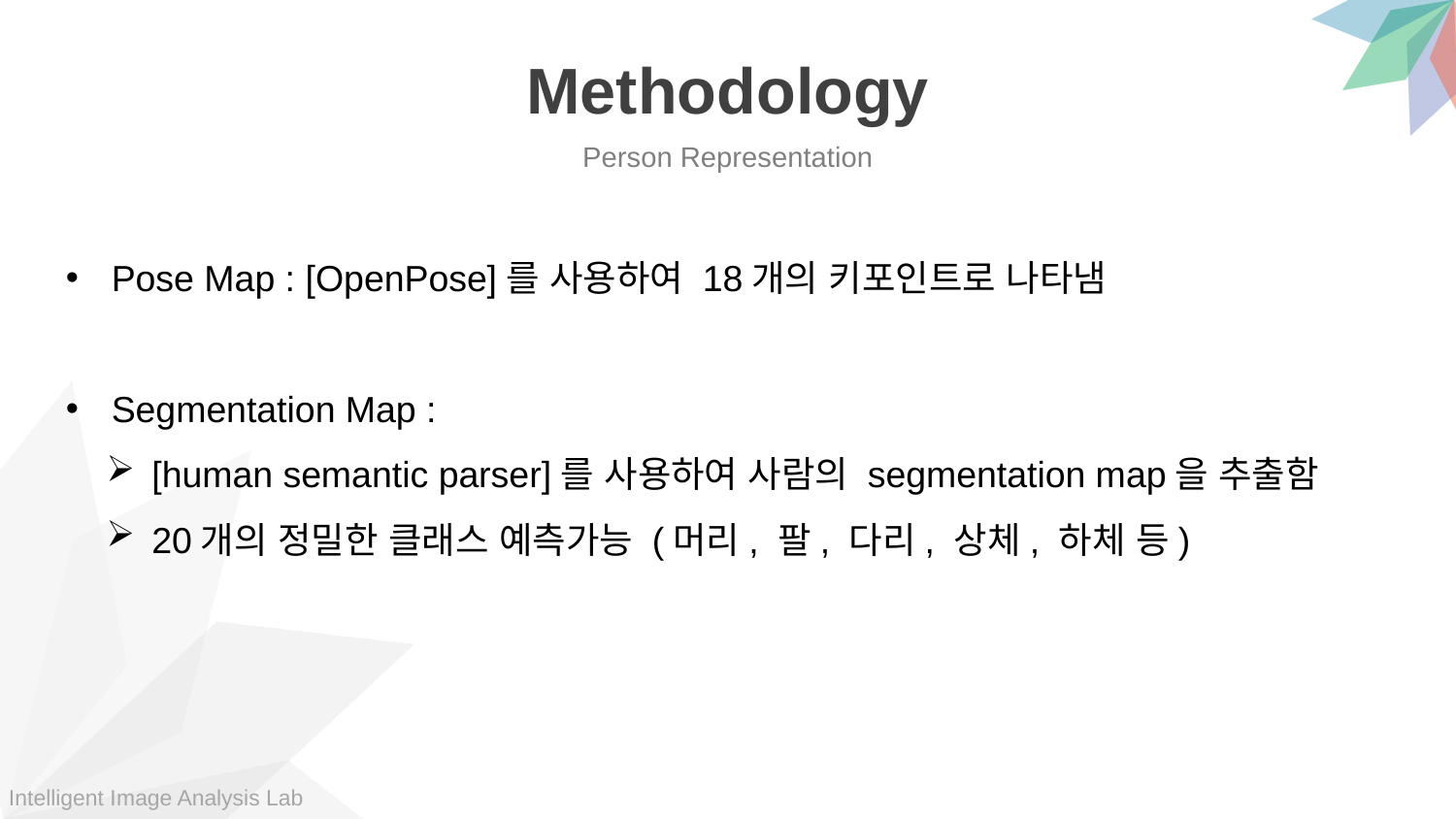

Methodology
Person Representation
Pose Map : [OpenPose]를 사용하여 18개의 키포인트로 나타냄

Segmentation Map :
[human semantic parser]를 사용하여 사람의 segmentation map을 추출함
20개의 정밀한 클래스 예측가능 (머리, 팔, 다리, 상체, 하체 등)